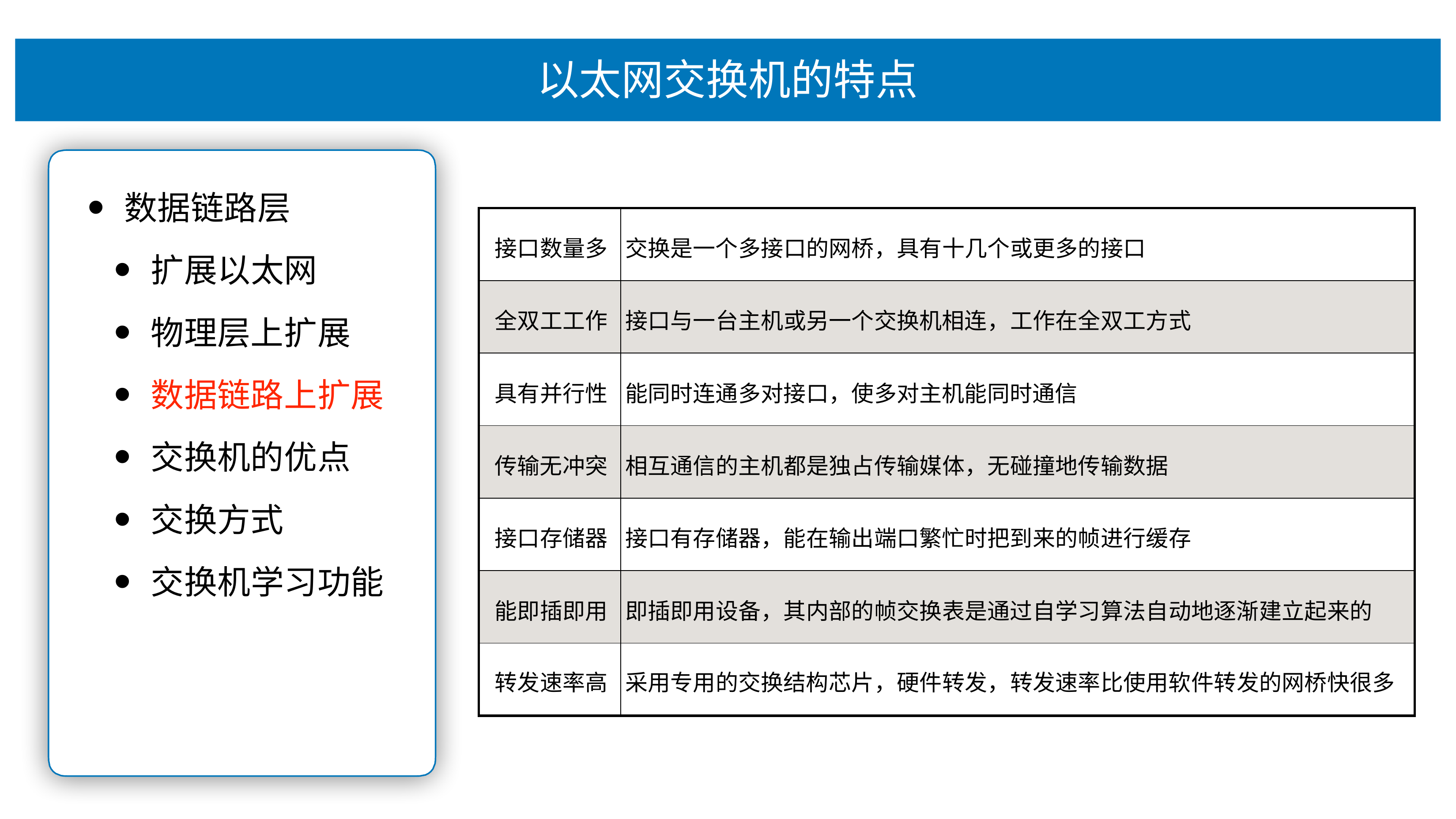

# 以太⽹交换机的特点

数据链路层
扩展以太⽹
物理层上扩展
数据链路上扩展
交换机的优点
交换⽅式
交换机学习功能
| 接⼝数量多 | 交换是⼀个多接⼝的⽹桥，具有⼗⼏个或更多的接⼝ |
| --- | --- |
| 全双⼯⼯作 | 接⼝与⼀台主机或另⼀个交换机相连，⼯作在全双⼯⽅式 |
| 具有并⾏性 | 能同时连通多对接⼝，使多对主机能同时通信 |
| 传输⽆冲突 | 相互通信的主机都是独占传输媒体，⽆碰撞地传输数据 |
| 接⼝存储器 | 接⼝有存储器，能在输出端⼝繁忙时把到来的帧进⾏缓存 |
| 能即插即⽤ | 即插即⽤设备，其内部的帧交换表是通过⾃学习算法⾃动地逐渐建⽴起来的 |
| 转发速率⾼ | 采⽤专⽤的交换结构芯⽚，硬件转发，转发速率⽐使⽤软件转发的⽹桥快很多 |